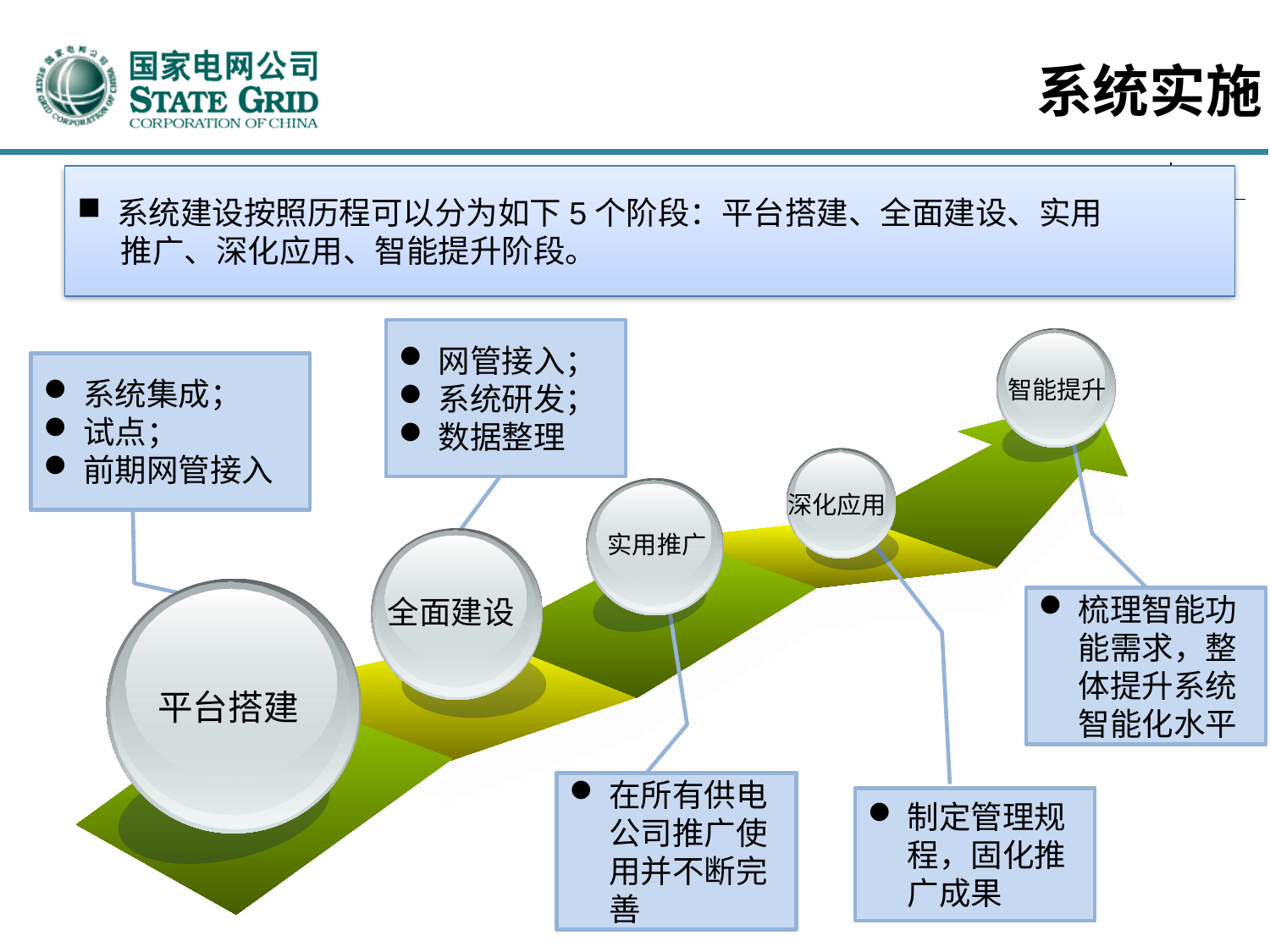

系统实施
系统建设按照历程可以分为如下5个阶段：平台搭建、全面建设、实用
     推广、深化应用、智能提升阶段。
网管接入；
系统研发；
数据整理
系统集成；
试点；
前期网管接入
梳理智能功能需求，整体提升系统智能化水平
在所有供电公司推广使用并不断完善
制定管理规程，固化推广成果

智能提升

深化应用

实用推广

全面建设

平台搭建